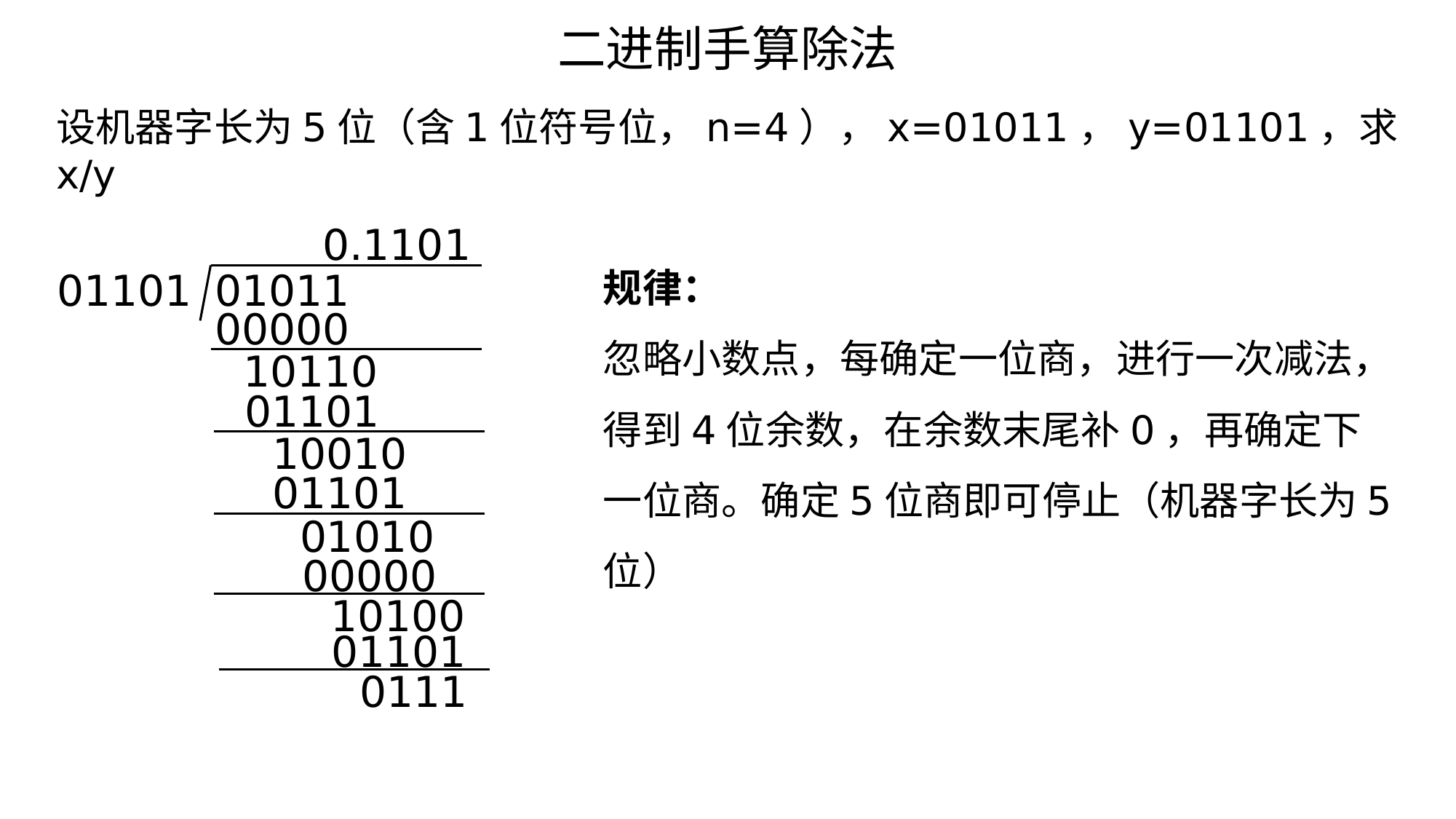

二进制手算除法
设机器字长为5位（含1位符号位，n=4），x=01011，y=01101，求x/y
          0.1101
规律：
忽略小数点，每确定一位商，进行一次减法，得到4位余数，在余数末尾补0，再确定下一位商。确定5位商即可停止（机器字长为5位）
01101
01011
00000
  10110
  01101
    10010
    01101
      01010
      00000
        10100
        01101
          0111